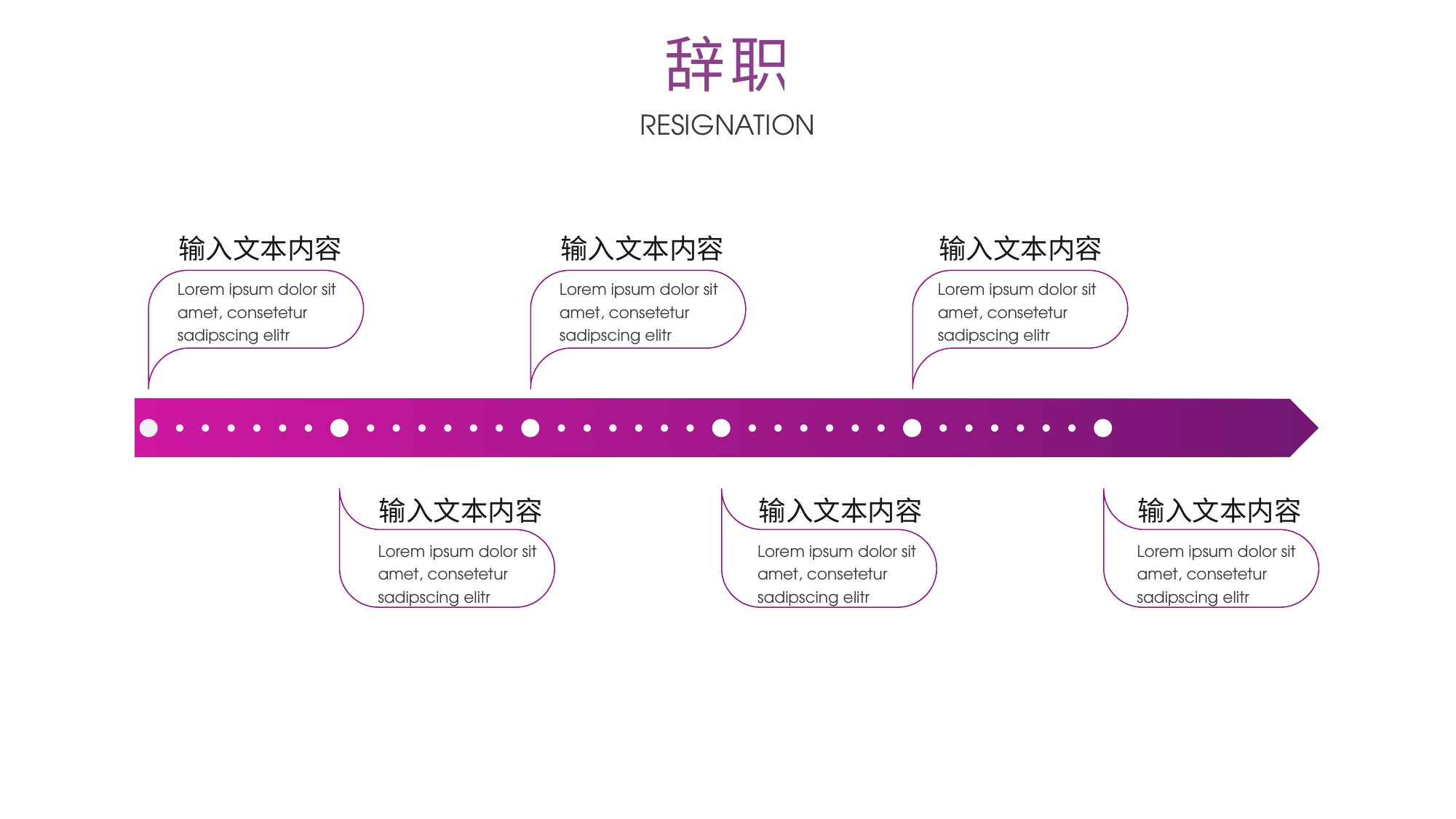

辞职
RESIGNATION
输入文本内容

Lorem ipsum dolor sit amet, consetetur sadipscing elitr
输入文本内容

Lorem ipsum dolor sit amet, consetetur sadipscing elitr
输入文本内容

Lorem ipsum dolor sit amet, consetetur sadipscing elitr

输入文本内容

Lorem ipsum dolor sit amet, consetetur sadipscing elitr
输入文本内容

Lorem ipsum dolor sit amet, consetetur sadipscing elitr
输入文本内容

Lorem ipsum dolor sit amet, consetetur sadipscing elitr